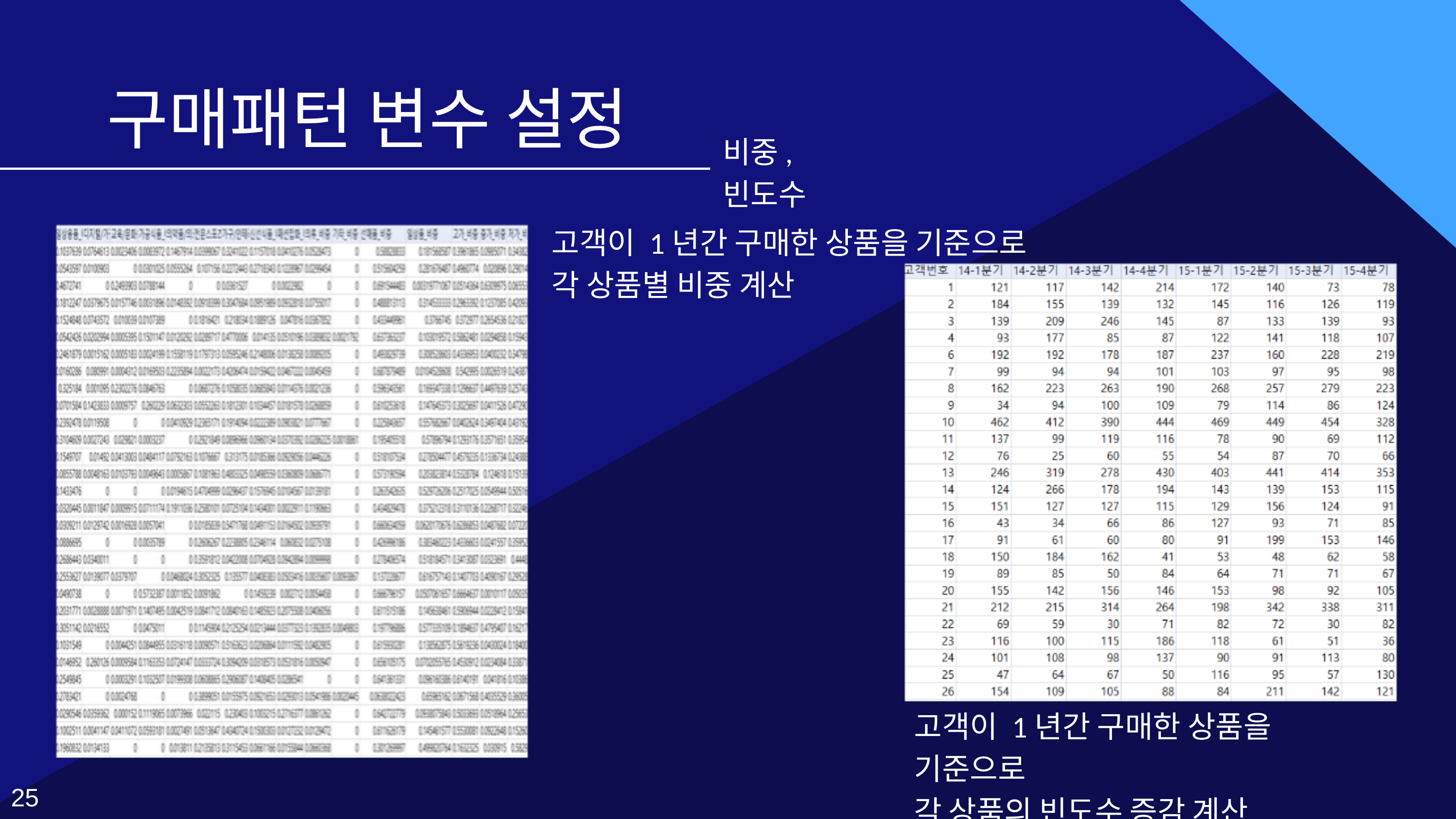

구매패턴 변수 설정
비중, 빈도수

고객이 1년간 구매한 상품을 기준으로
각 상품별 비중 계산

고객이 1년간 구매한 상품을 기준으로
각 상품의 빈도수 증감 계산
25